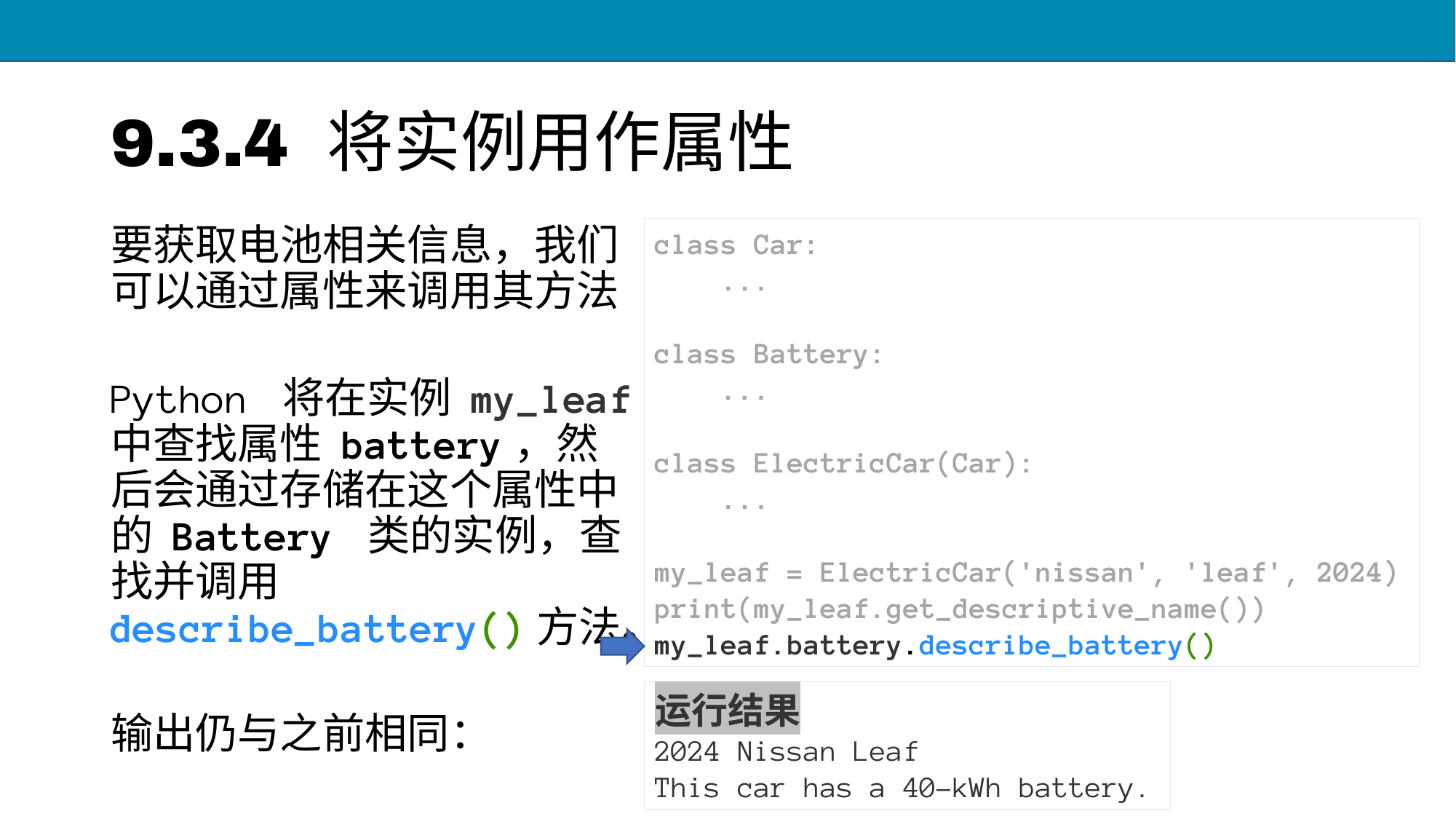

# 9.3.4 将实例用作属性
要获取电池相关信息，我们可以通过属性来调用其方法

Python 将在实例 my_leaf 中查找属性 battery，然后会通过存储在这个属性中的 Battery 类的实例，查找并调用 describe_battery()方法。

输出仍与之前相同：
class Car:
    ...
class Battery:
    ...
class ElectricCar(Car):
    ...

my_leaf = ElectricCar('nissan', 'leaf', 2024)
print(my_leaf.get_descriptive_name())
my_leaf.battery.describe_battery()

运行结果
2024 Nissan Leaf
This car has a 40-kWh battery.